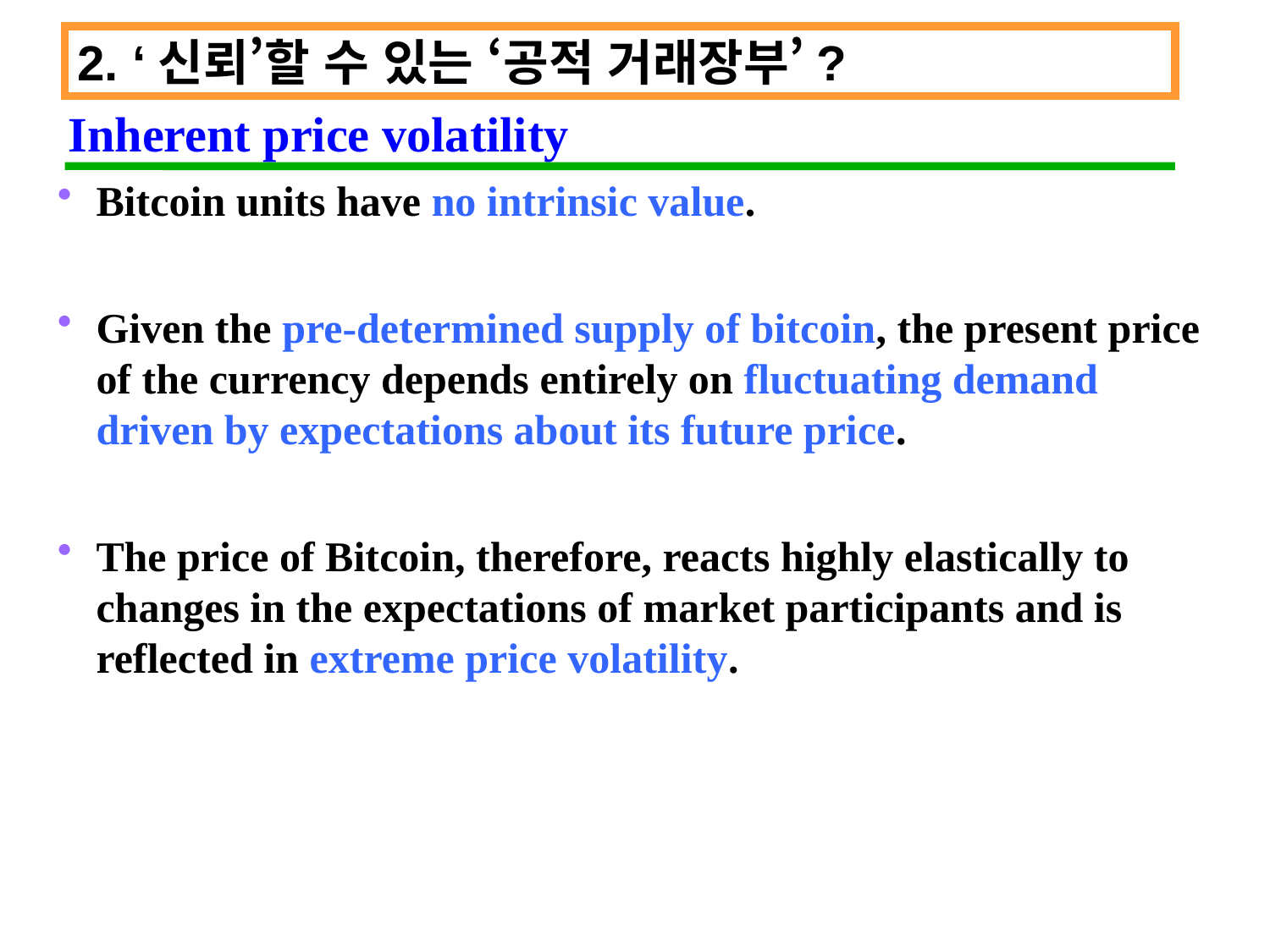

2. ‘신뢰’할 수 있는 ‘공적 거래장부’?
 Inherent price volatility
Bitcoin units have no intrinsic value.

Given the pre-determined supply of bitcoin, the present price of the currency depends entirely on fluctuating demand driven by expectations about its future price.

The price of Bitcoin, therefore, reacts highly elastically to changes in the expectations of market participants and is reflected in extreme price volatility.